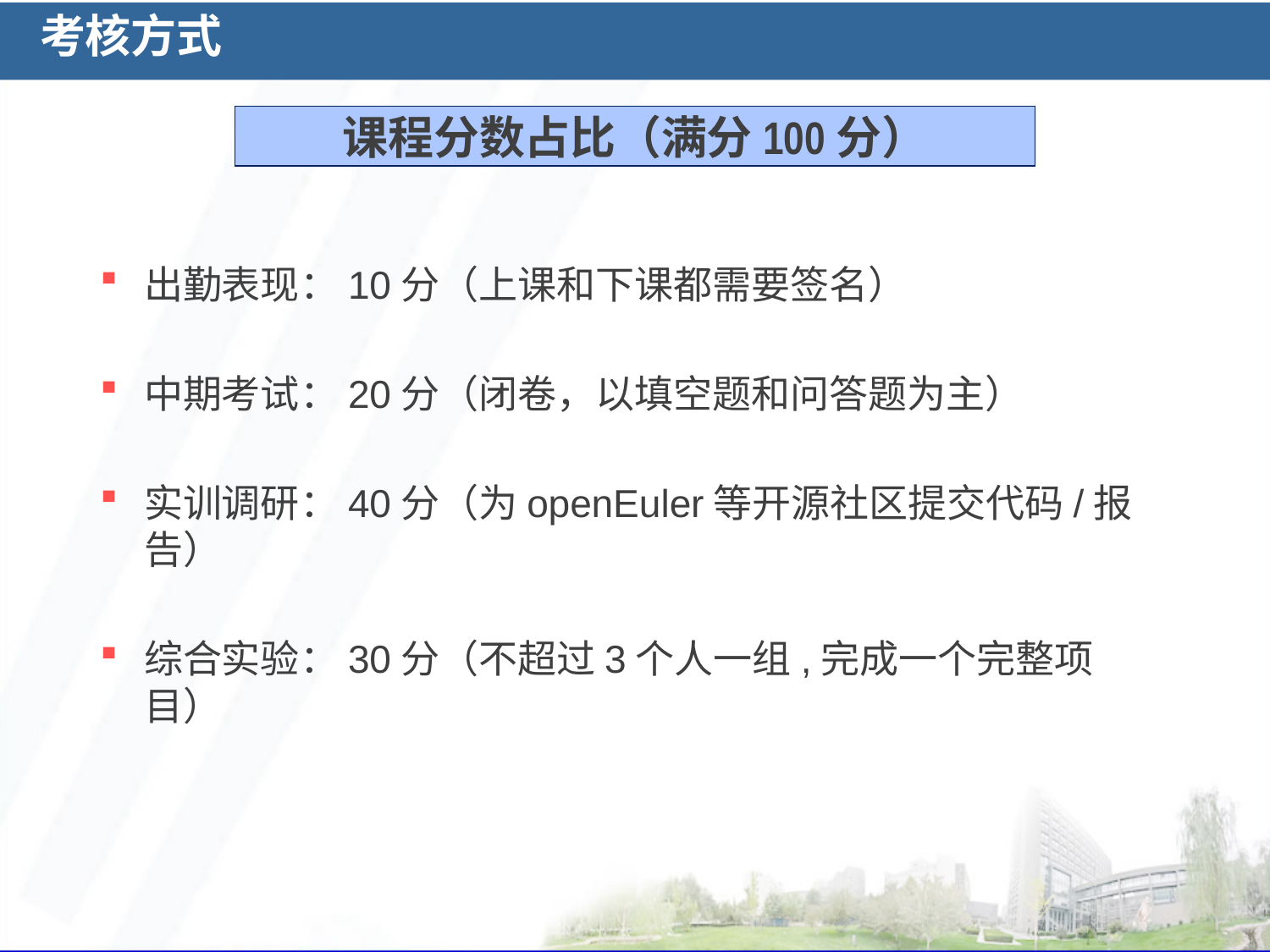

考核方式
课程分数占比（满分100分）
出勤表现：10分（上课和下课都需要签名）

中期考试：20分（闭卷，以填空题和问答题为主）

实训调研：40分（为openEuler等开源社区提交代码/报告）

综合实验：30分（不超过3个人一组,完成一个完整项目）